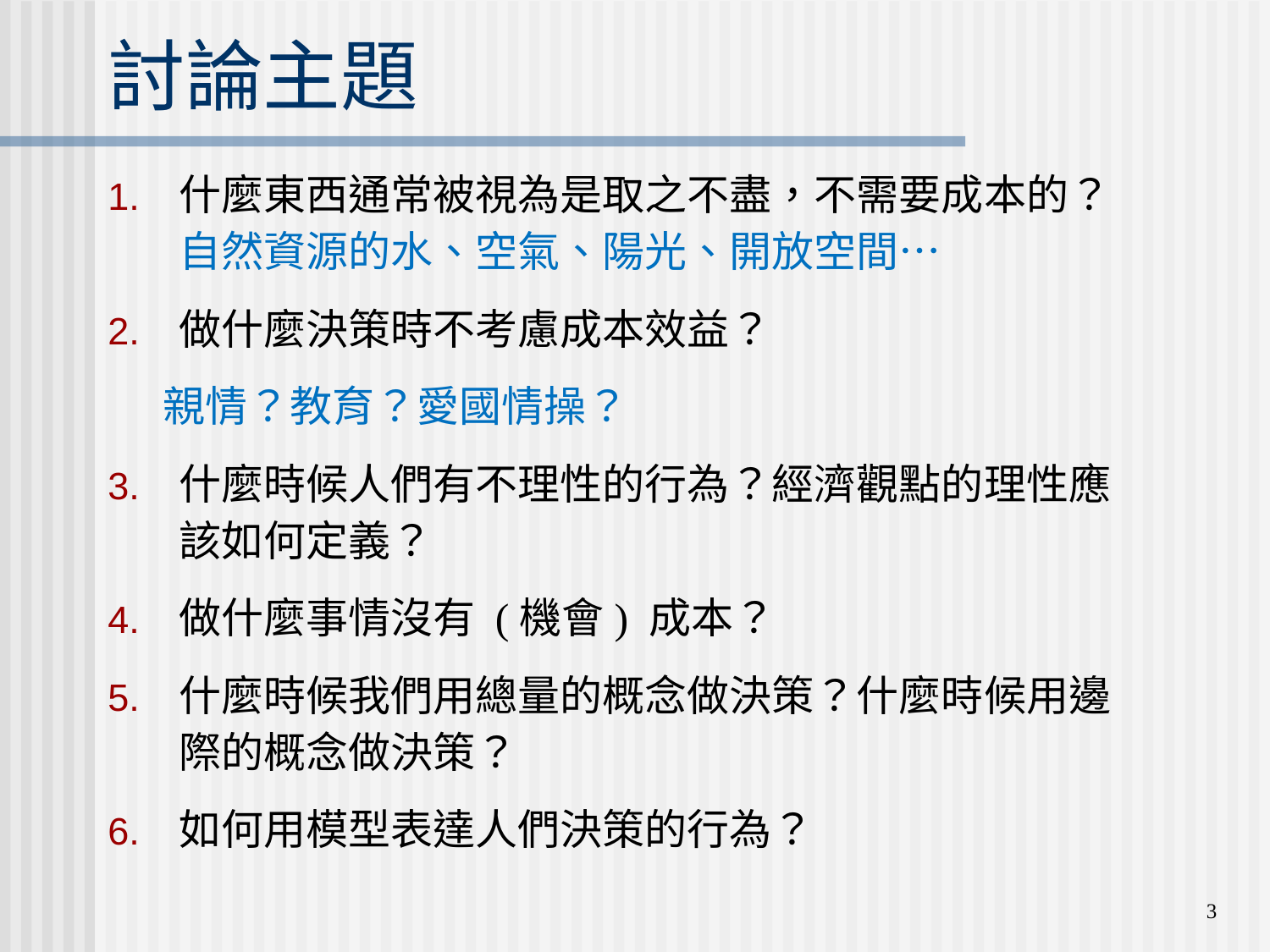

# 討論主題
什麼東西通常被視為是取之不盡，不需要成本的？自然資源的水、空氣、陽光、開放空間…
做什麼決策時不考慮成本效益？
親情？教育？愛國情操？
什麼時候人們有不理性的行為？經濟觀點的理性應該如何定義？
做什麼事情沒有 (機會) 成本？
什麼時候我們用總量的概念做決策？什麼時候用邊際的概念做決策？
如何用模型表達人們決策的行為？
3